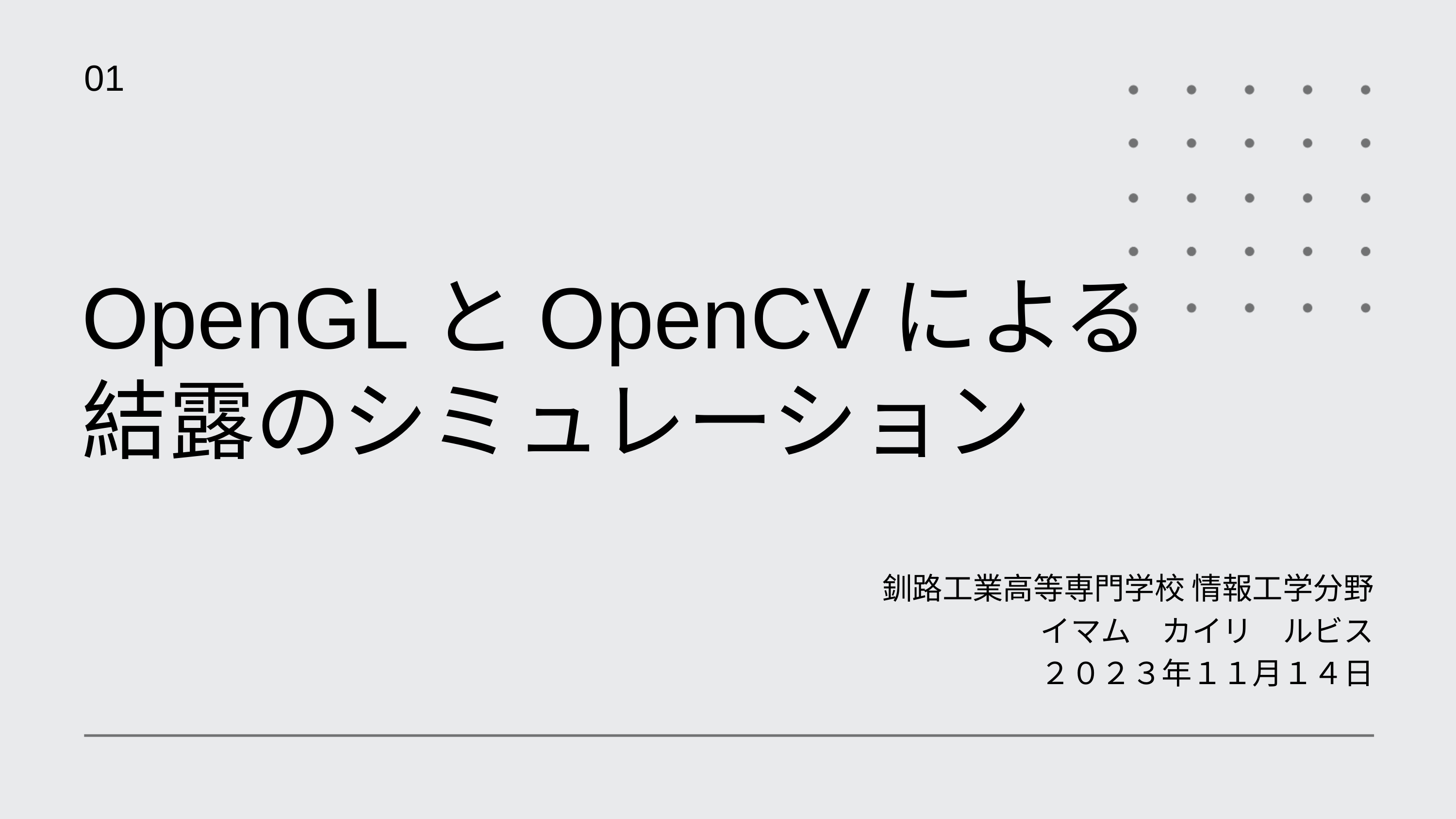

01

OpenGLとOpenCVによる結露のシミュレーション
釧路工業高等専門学校 情報工学分野
イマム　カイリ　ルビス
２０２３年１１月１４日